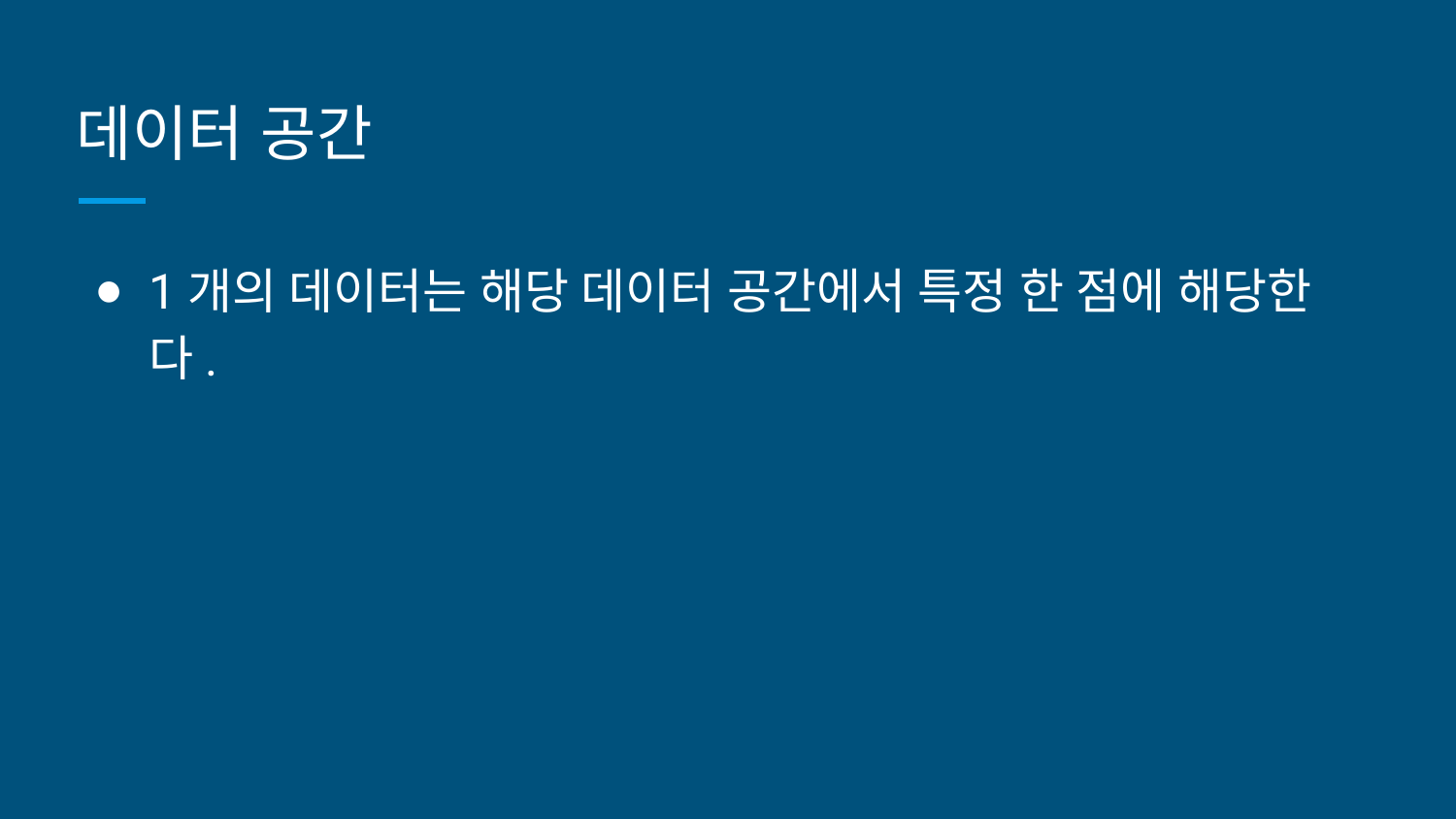

# 데이터 공간
1개의 데이터는 해당 데이터 공간에서 특정 한 점에 해당한다.